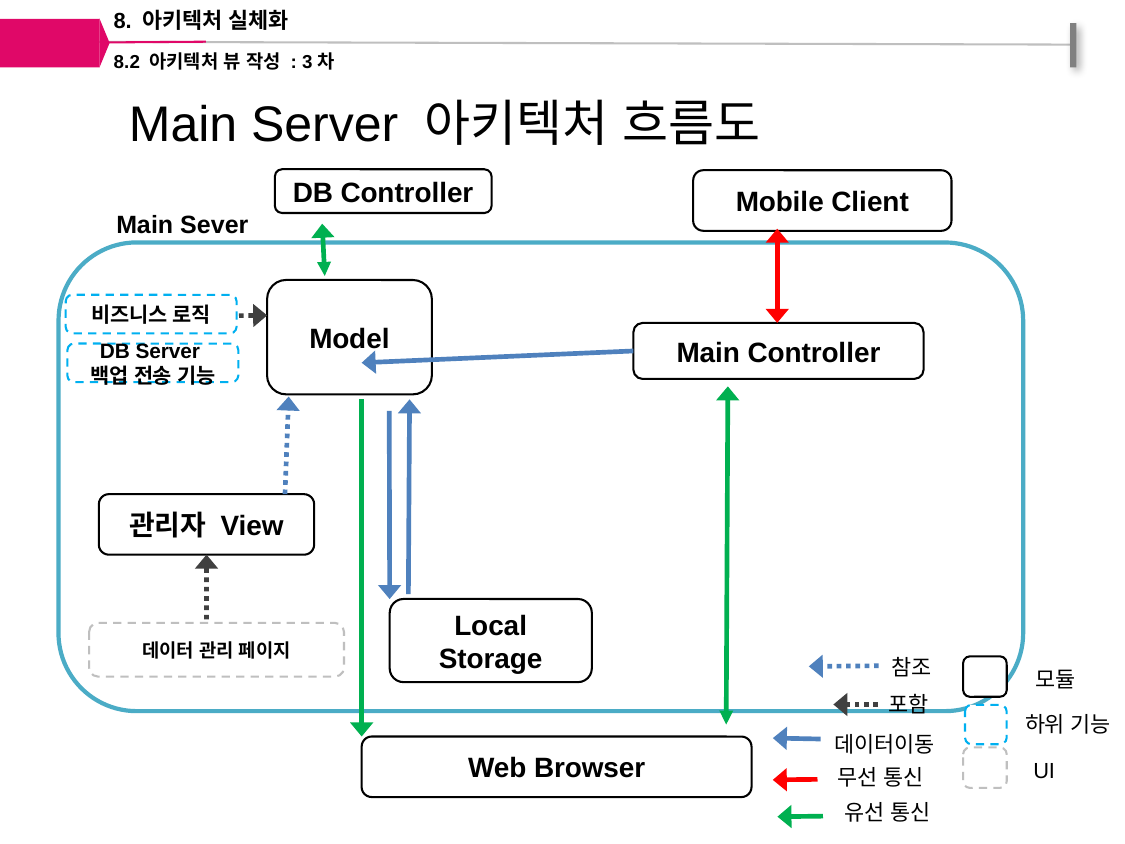

8. 아키텍처 실체화
8.2 아키텍처 뷰 작성 : 3차
Main Server 아키텍처 흐름도
DB Controller
Mobile Client
Main Sever

Model
비즈니스 로직
Main Controller
DB Server
백업 전송 기능
관리자 View
Local Storage
데이터 관리 페이지
참조

모듈
포함
하위 기능

데이터이동
Web Browser

UI
무선 통신
유선 통신